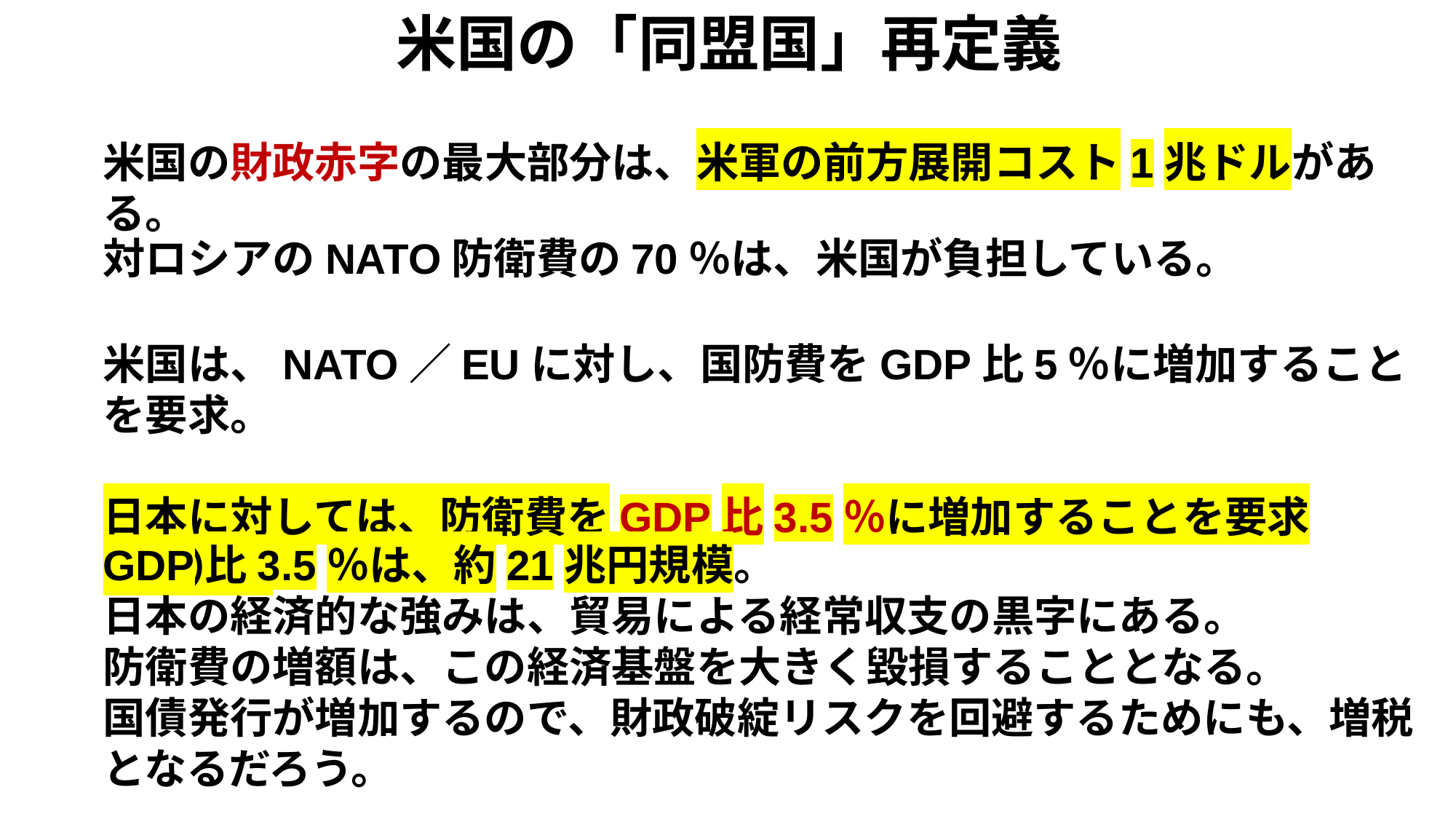

米国の「同盟国」再定義
米国の財政赤字の最大部分は、米軍の前方展開コスト1兆ドルがある。
対ロシアのNATO防衛費の70％は、米国が負担している。
米国は、NATO／EUに対し、国防費をGDP比5％に増加することを要求。

日本に対しては、防衛費をGDP比3.5％に増加することを要求（？）。
GDP比3.5％は、約21兆円規模。
日本の経済的な強みは、貿易による経常収支の黒字にある。
防衛費の増額は、この経済基盤を大きく毀損することとなる。
国債発行が増加するので、財政破綻リスクを回避するためにも、増税となるだろう。